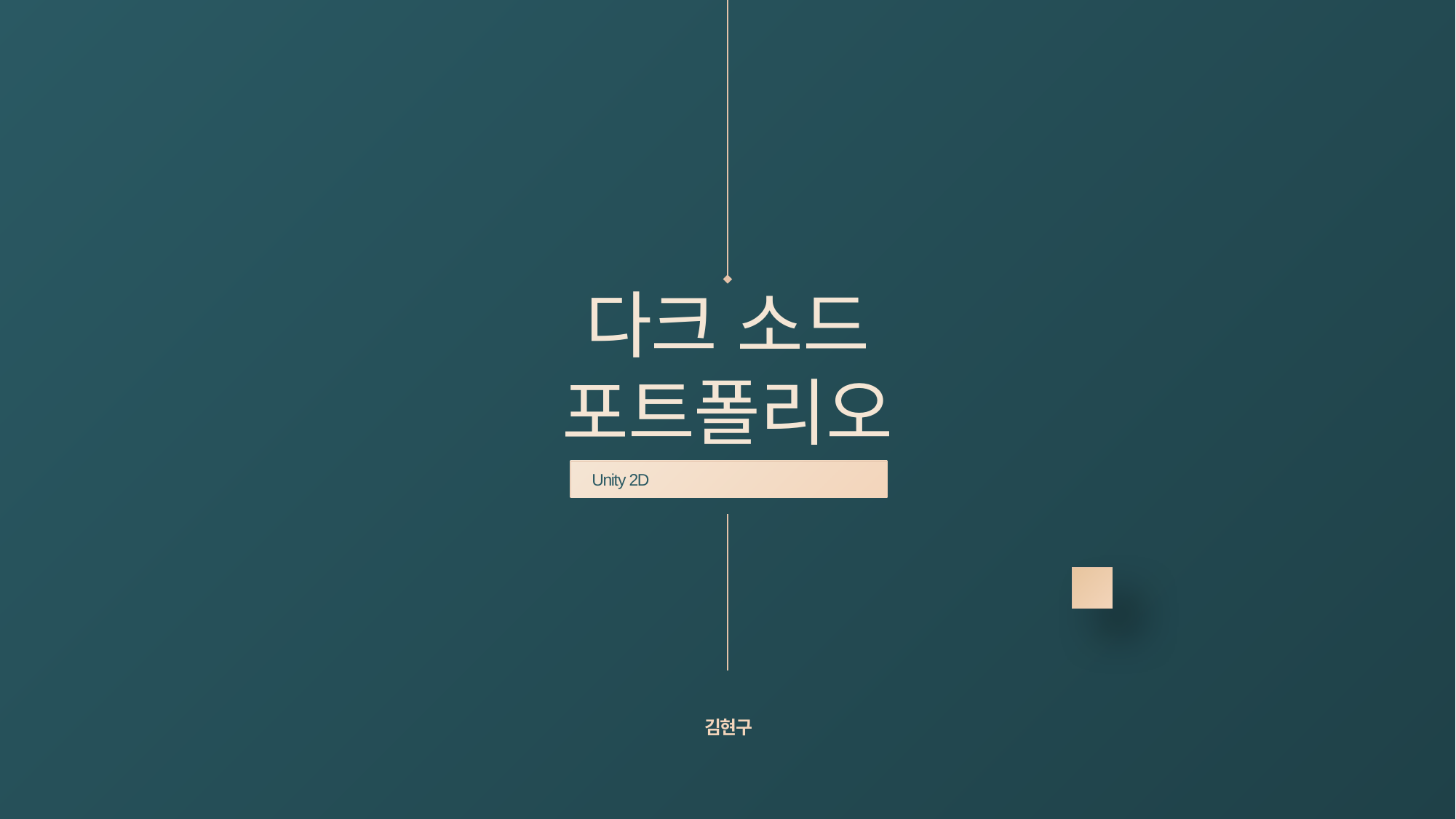

# 다크 소드 포트폴리오
Unity 2D

김현구